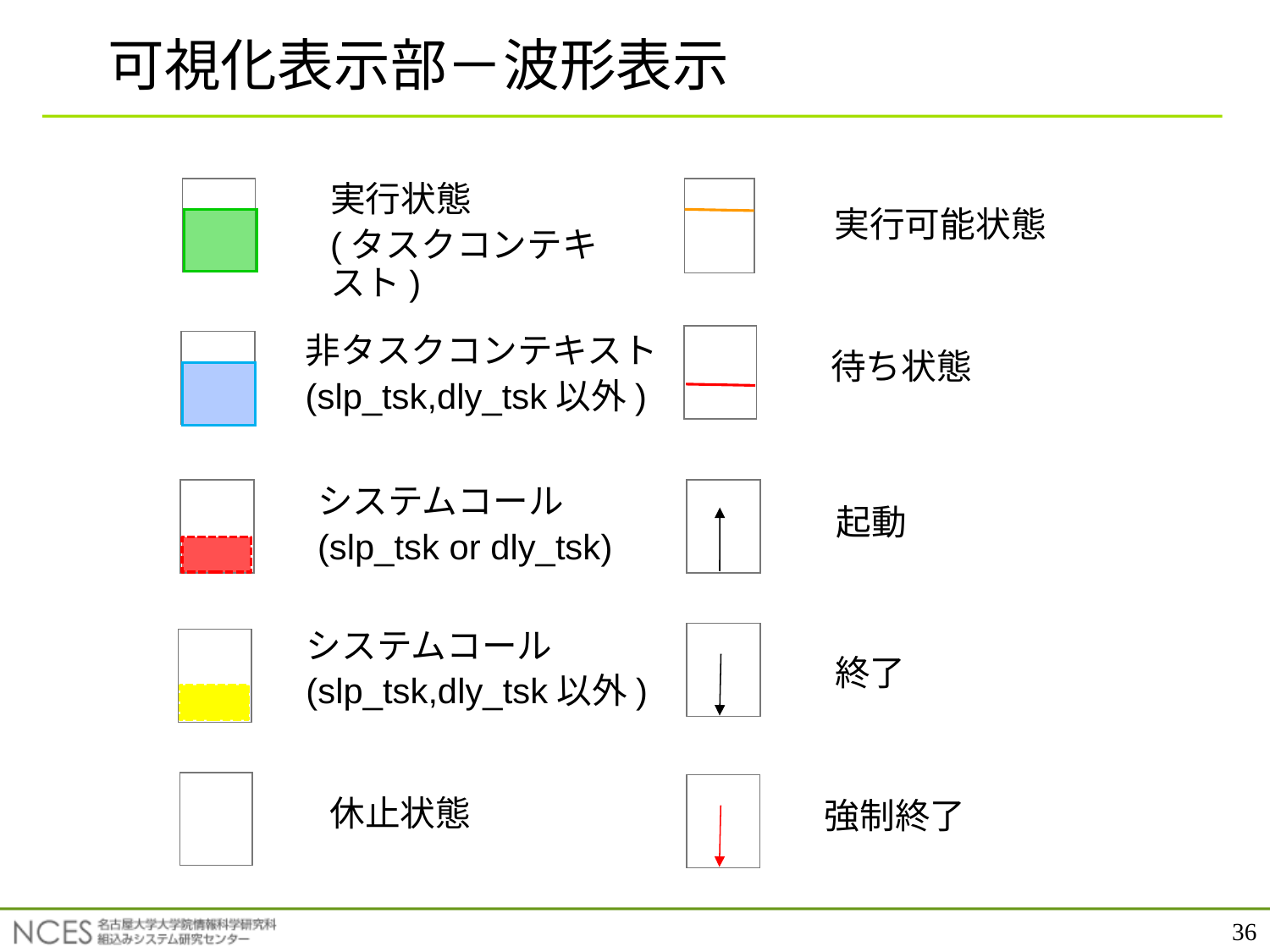

# 可視化表示部－波形表示
実行状態
(タスクコンテキスト)

実行可能状態

非タスクコンテキスト
(slp_tsk,dly_tsk以外)

待ち状態

システムコール
(slp_tsk or dly_tsk)

起動

システムコール
(slp_tsk,dly_tsk以外)

終了

休止状態
強制終了

36